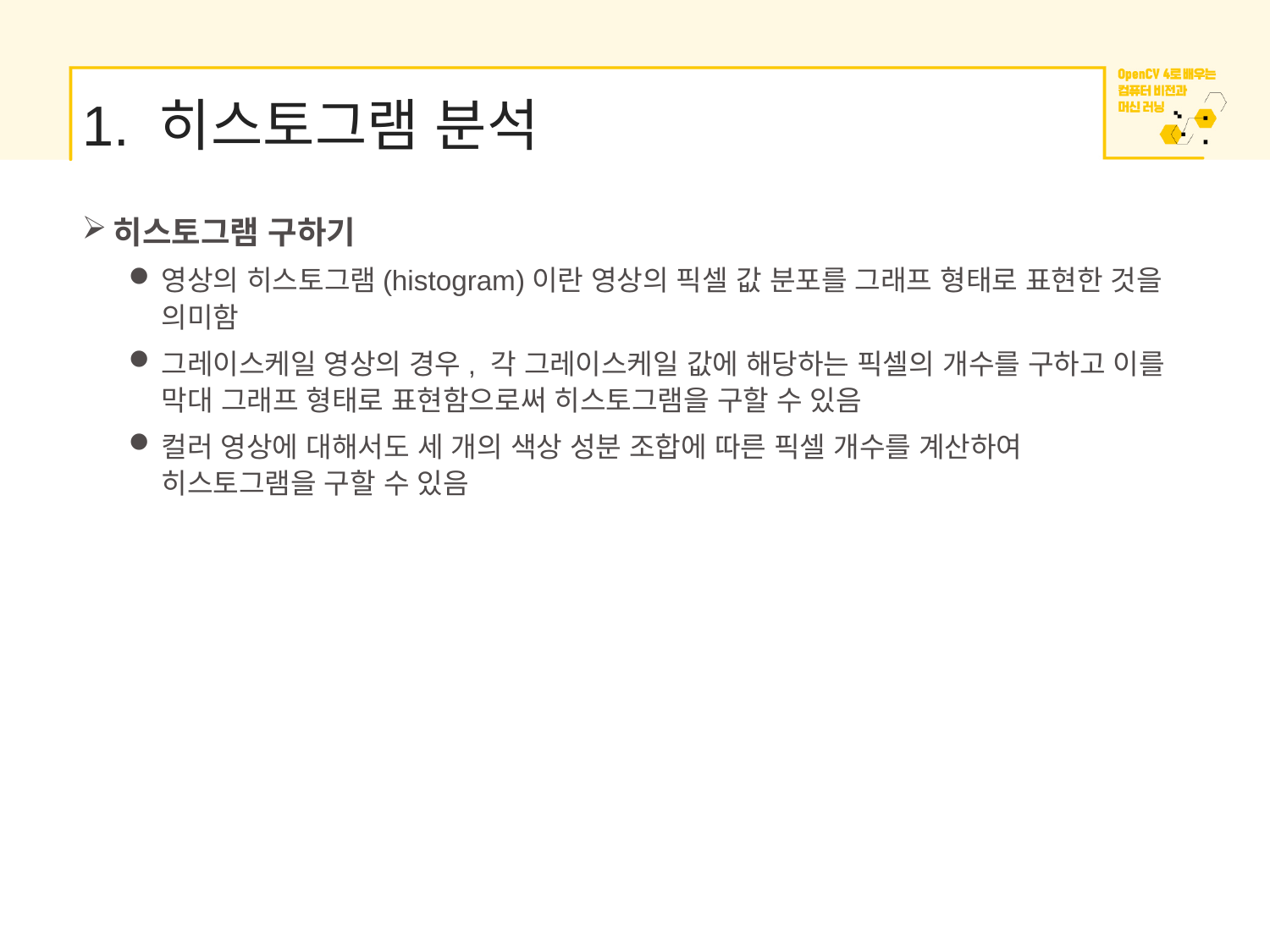

# 1. 히스토그램 분석
히스토그램 구하기
영상의 히스토그램(histogram)이란 영상의 픽셀 값 분포를 그래프 형태로 표현한 것을 의미함
그레이스케일 영상의 경우, 각 그레이스케일 값에 해당하는 픽셀의 개수를 구하고 이를 막대 그래프 형태로 표현함으로써 히스토그램을 구할 수 있음
컬러 영상에 대해서도 세 개의 색상 성분 조합에 따른 픽셀 개수를 계산하여 히스토그램을 구할 수 있음